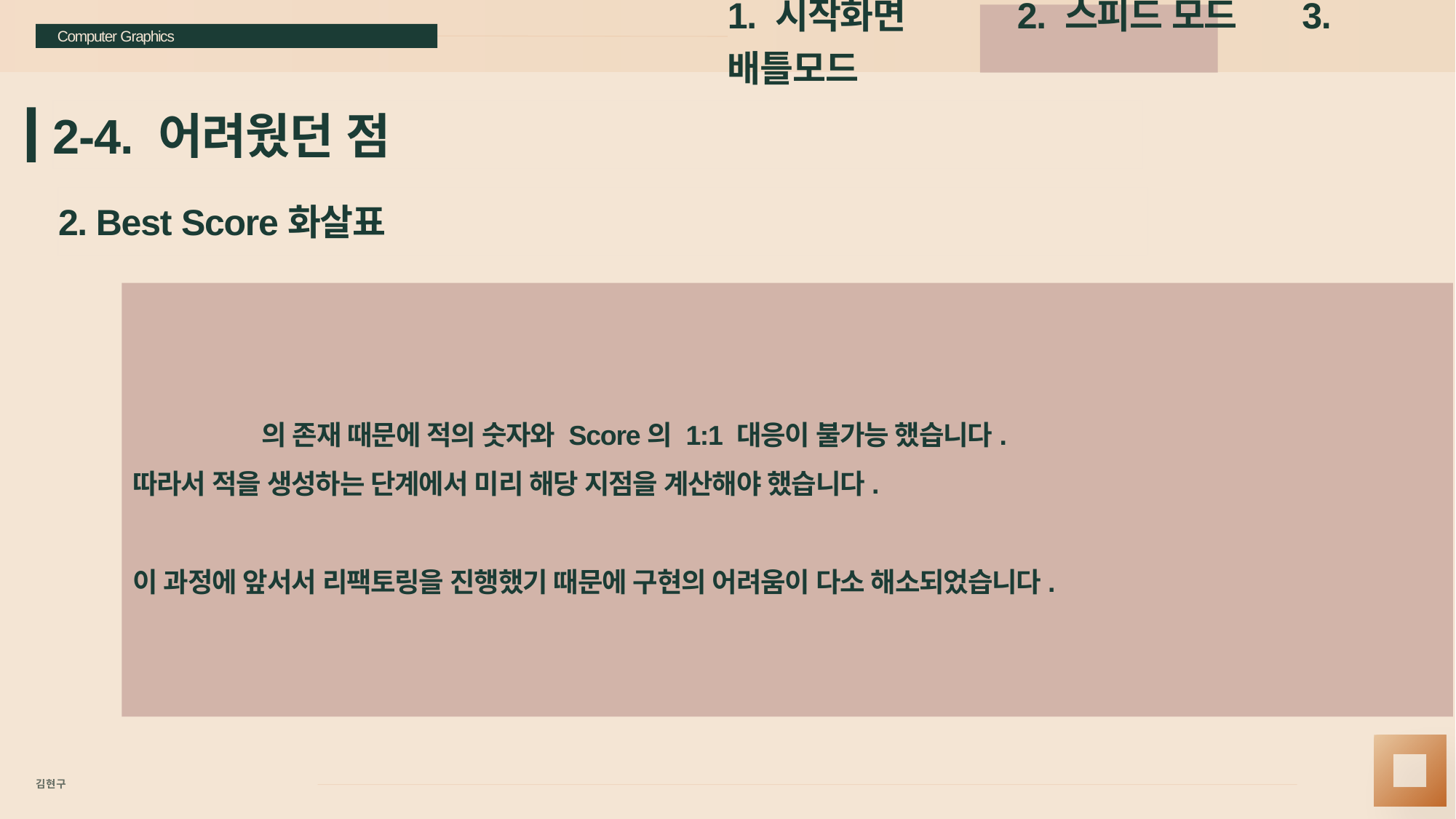

Computer Graphics
1. 시작화면           2. 스피드 모드      3. 배틀모드
# 2-4. 어려웠던 점

2. Best Score화살표
공격하는 적의 존재 때문에 적의 숫자와 Score의 1:1 대응이 불가능 했습니다.
따라서 적을 생성하는 단계에서 미리 해당 지점을 계산해야 했습니다.

이 과정에 앞서서 리팩토링을 진행했기 때문에 구현의 어려움이 다소 해소되었습니다.
김 현 구